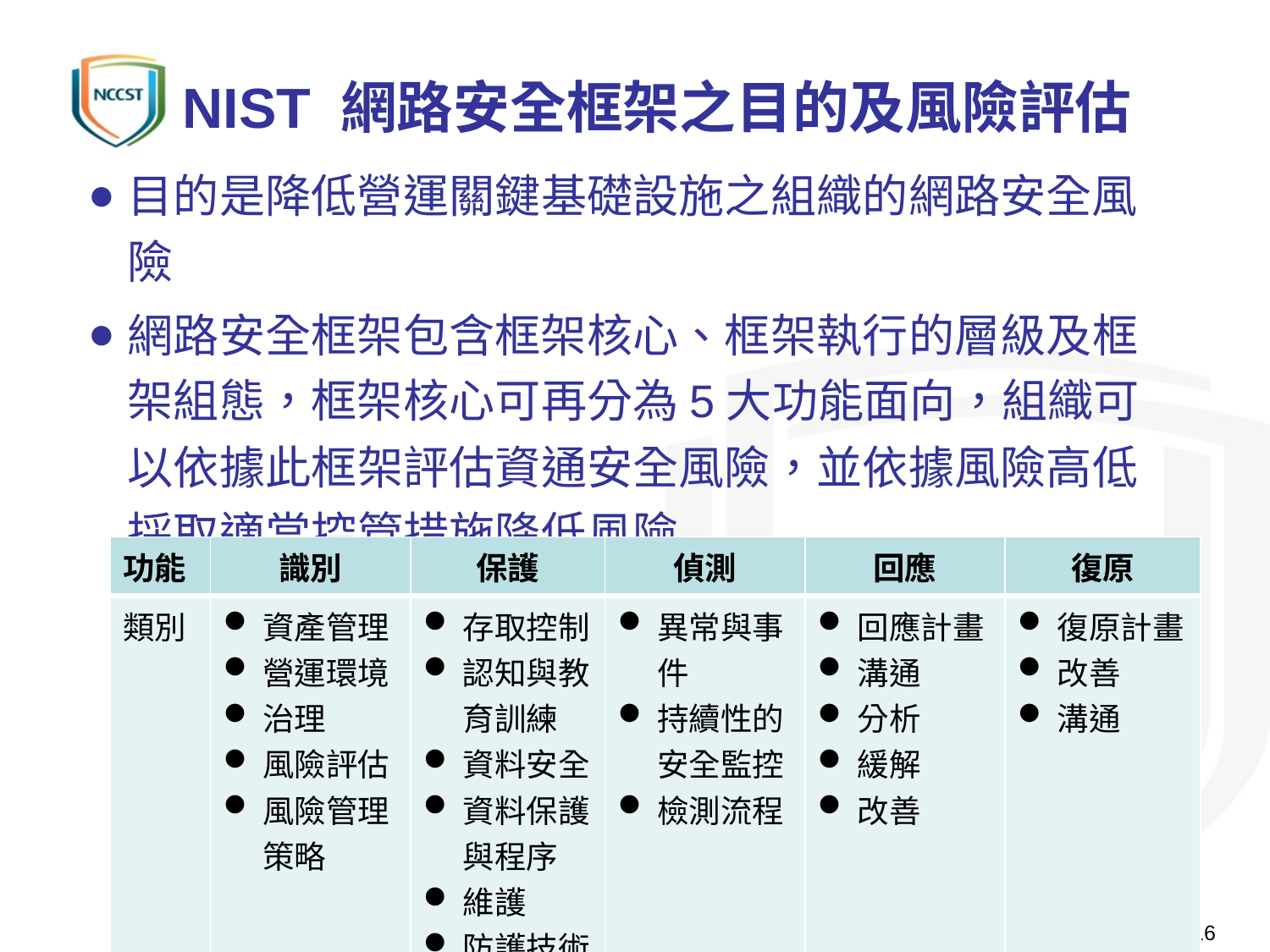

# NIST 網路安全框架之目的及風險評估
目的是降低營運關鍵基礎設施之組織的網路安全風險
網路安全框架包含框架核心、框架執行的層級及框架組態，框架核心可再分為5大功能面向，組織可以依據此框架評估資通安全風險，並依據風險高低採取適當控管措施降低風險
| 功能 | 識別 | 保護 | 偵測 | 回應 | 復原 |
| --- | --- | --- | --- | --- | --- |
| 類別 | 資產管理 營運環境 治理 風險評估 風險管理策略 | 存取控制 認知與教育訓練 資料安全 資料保護與程序 維護 防護技術 | 異常與事件 持續性的安全監控 檢測流程 | 回應計畫 溝通 分析 緩解 改善 | 復原計畫 改善 溝通 |